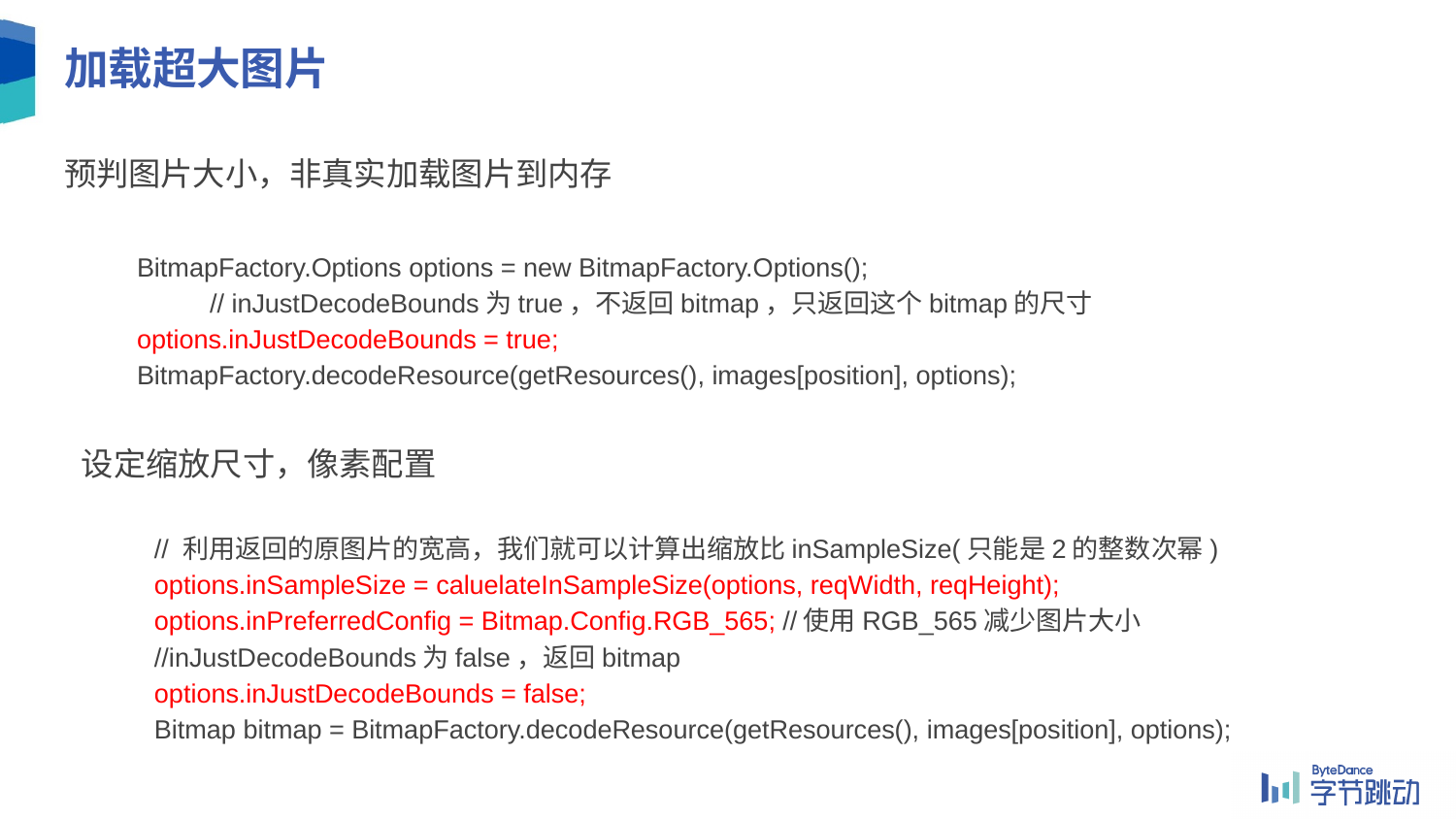

# 加载超大图片
预判图片大小，非真实加载图片到内存

BitmapFactory.Options options = new BitmapFactory.Options();
 	// inJustDecodeBounds为true，不返回bitmap，只返回这个bitmap的尺寸
options.inJustDecodeBounds = true;
BitmapFactory.decodeResource(getResources(), images[position], options);
设定缩放尺寸，像素配置

// 利用返回的原图片的宽高，我们就可以计算出缩放比inSampleSize(只能是2的整数次幂)
options.inSampleSize = caluelateInSampleSize(options, reqWidth, reqHeight);
options.inPreferredConfig = Bitmap.Config.RGB_565; //使用RGB_565减少图片大小
//inJustDecodeBounds为false，返回bitmap
options.inJustDecodeBounds = false;
Bitmap bitmap = BitmapFactory.decodeResource(getResources(), images[position], options);